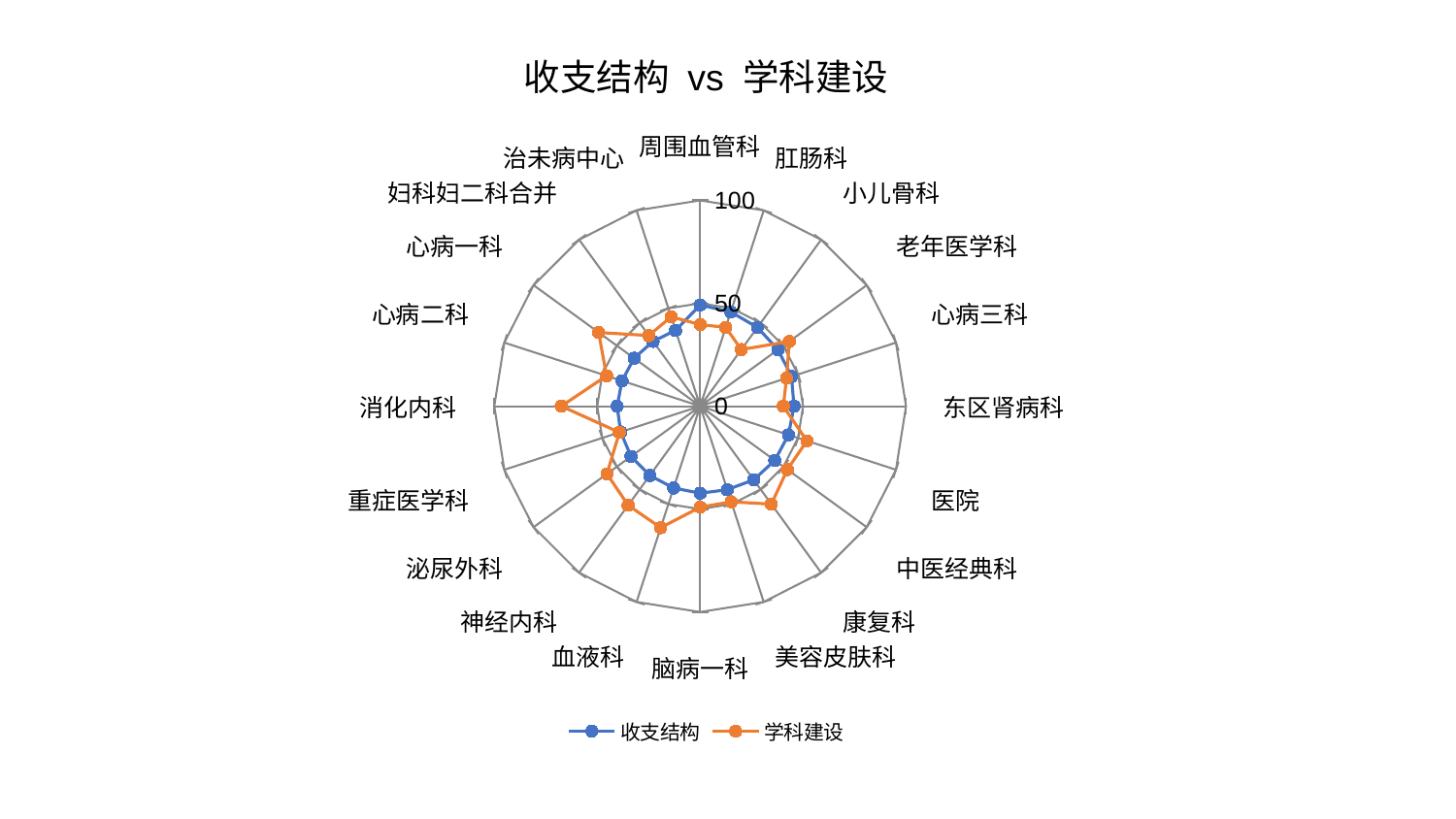

### Chart: 收支结构 vs 学科建设

| Category | 收支结构 | 学科建设 |
|---|---|---|
| 周围血管科 | 49.17870386800844 | 39.653687659904996 |
| 肛肠科 | 48.1761320613123 | 40.27069708671841 |
| 小儿骨科 | 47.345311594841526 | 34.021878274332764 |
| 老年医学科 | 46.74094434122343 | 53.543703832923526 |
| 心病三科 | 46.674918378772084 | 44.139575148331296 |
| 东区肾病科 | 45.590736420961974 | 40.411431758228275 |
| 医院 | 45.12190083528947 | 54.516806981665944 |
| 中医经典科 | 44.840212345838225 | 52.374853779534355 |
| 康复科 | 44.25195963125913 | 58.86457286777795 |
| 美容皮肤科 | 42.67550332474629 | 48.848766986283685 |
| 脑病一科 | 42.296864671971626 | 49.054937891276836 |
| 血液科 | 41.78324089798935 | 62.07164703809124 |
| 神经内科 | 41.60926365399533 | 59.52800939679366 |
| 泌尿外科 | 41.52738914233885 | 55.97344318464666 |
| 重症医学科 | 40.60107044076259 | 41.23592748070641 |
| 消化内科 | 40.33176117972464 | 67.46908252060871 |
| 心病二科 | 39.906932491018544 | 47.78693357650461 |
| 心病一科 | 39.64939481956954 | 60.953372605712794 |
| 妇科妇二科合并 | 38.93839783758429 | 42.44545321174634 |
| 治未病中心 | 38.72789884101734 | 45.65190444554157 |
25